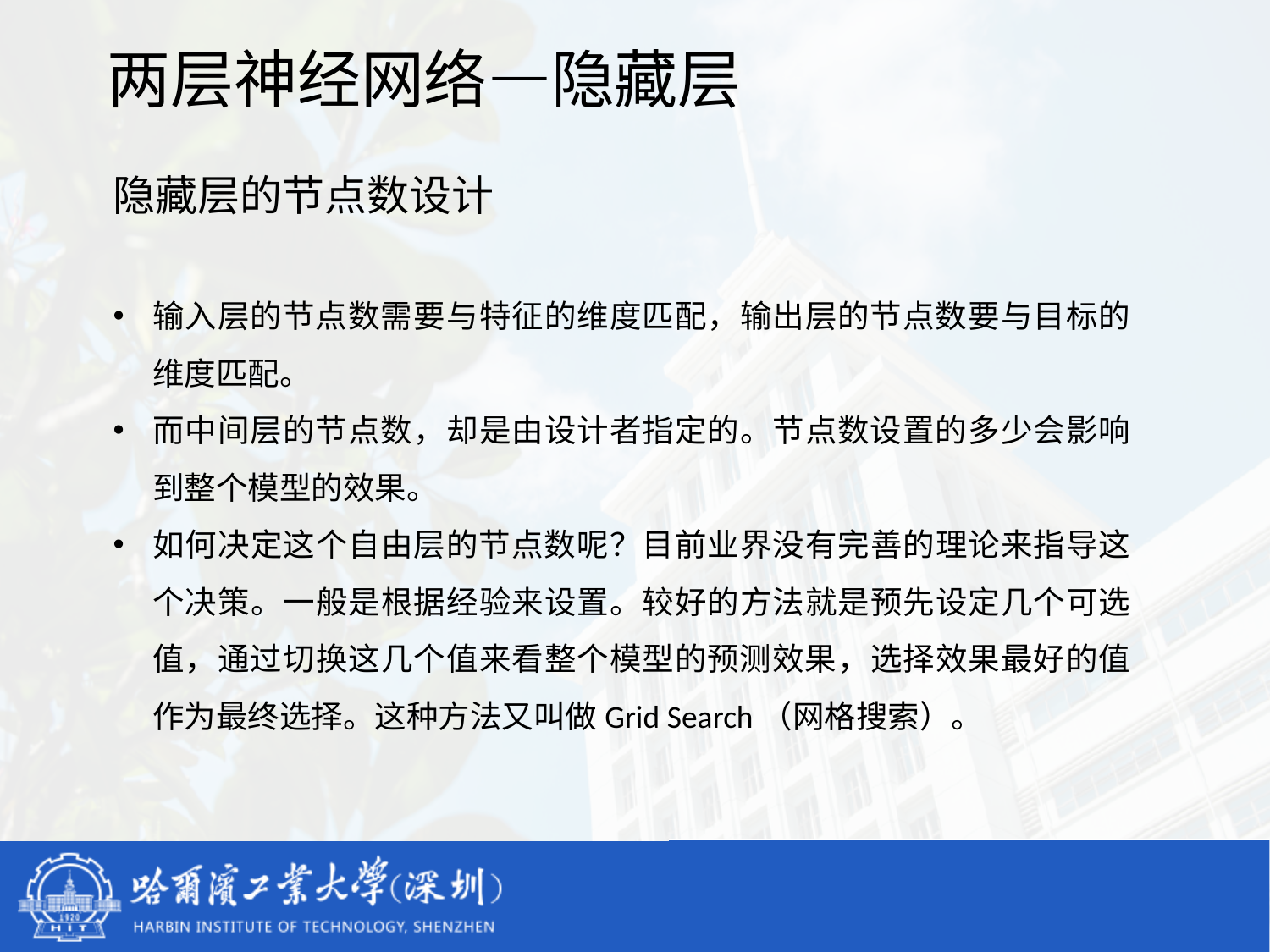

# 两层神经网络—隐藏层
隐藏层的节点数设计

输入层的节点数需要与特征的维度匹配，输出层的节点数要与目标的维度匹配。
而中间层的节点数，却是由设计者指定的。节点数设置的多少会影响到整个模型的效果。
如何决定这个自由层的节点数呢？目前业界没有完善的理论来指导这个决策。一般是根据经验来设置。较好的方法就是预先设定几个可选值，通过切换这几个值来看整个模型的预测效果，选择效果最好的值作为最终选择。这种方法又叫做Grid Search（网格搜索）。